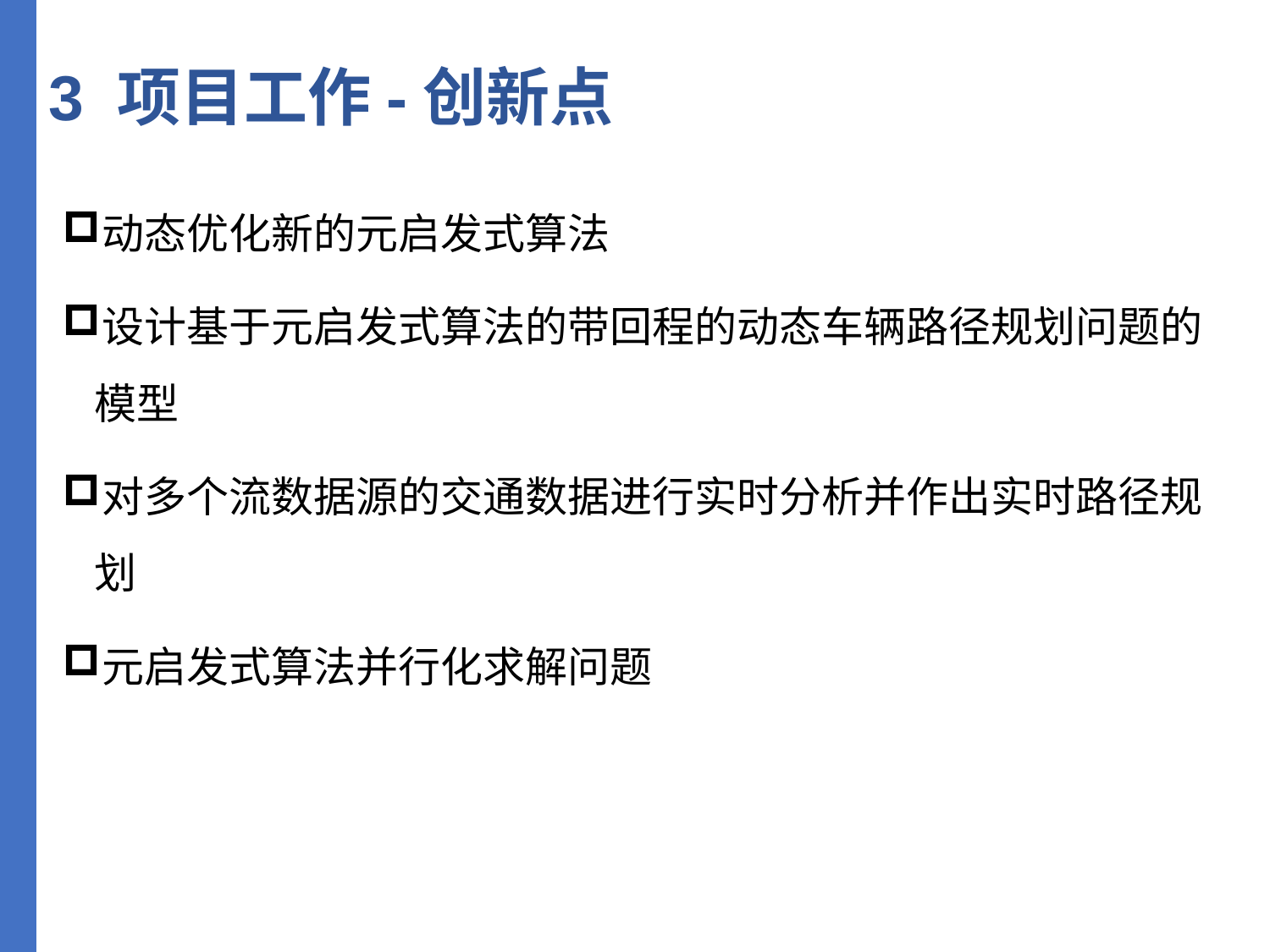

3 项目工作-创新点

动态优化新的元启发式算法
设计基于元启发式算法的带回程的动态车辆路径规划问题的模型
对多个流数据源的交通数据进行实时分析并作出实时路径规划
元启发式算法并行化求解问题
13